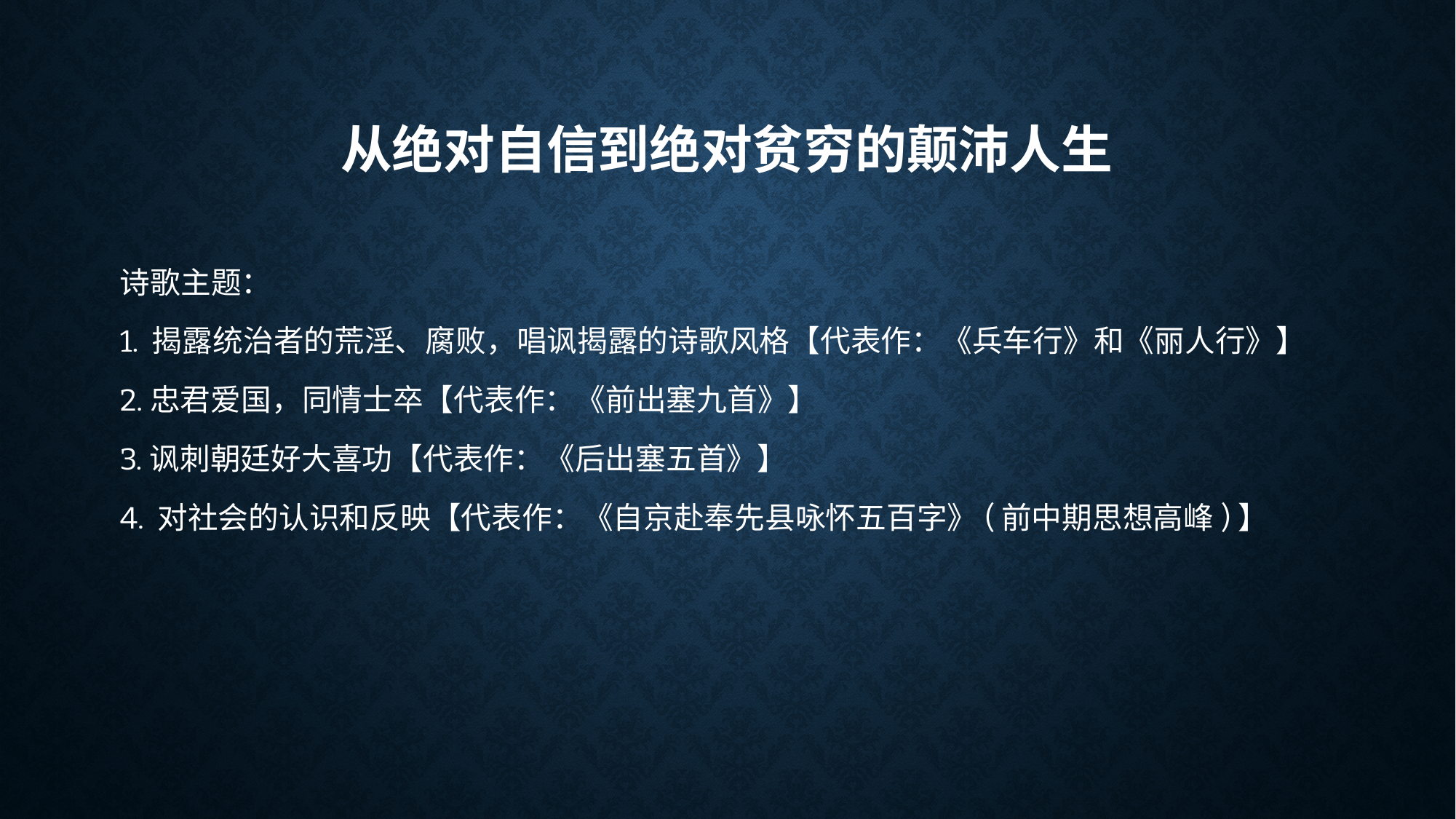

# 从绝对自信到绝对贫穷的颠沛人生
诗歌主题：
1. 揭露统治者的荒淫、腐败，唱讽揭露的诗歌风格【代表作：《兵车行》和《丽人行》】
2.忠君爱国，同情士卒【代表作：《前出塞九首》】
3.讽刺朝廷好大喜功【代表作：《后出塞五首》】
4. 对社会的认识和反映【代表作：《自京赴奉先县咏怀五百字》(前中期思想高峰)】